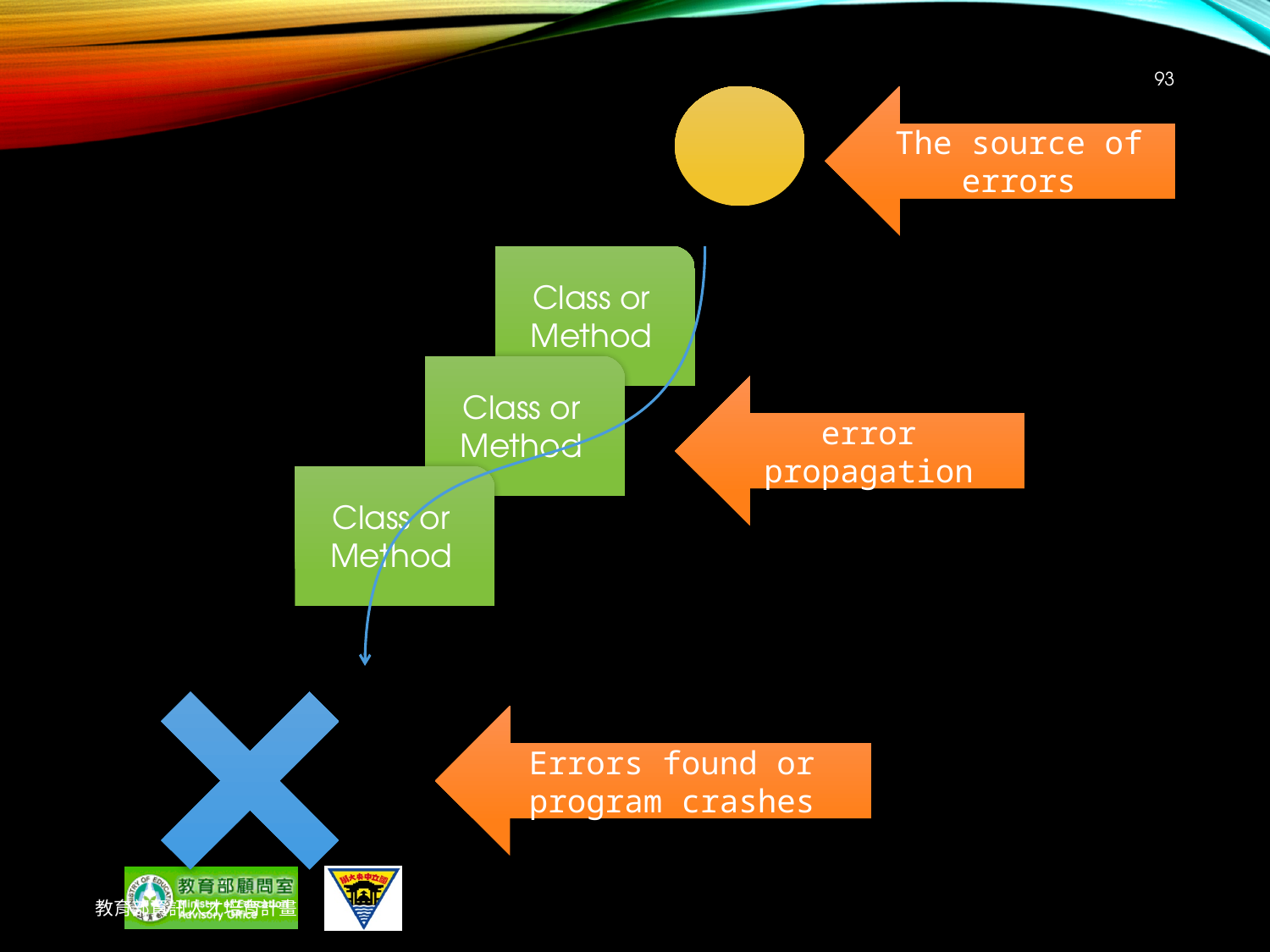

93

The source of errors
Class or Method
Class or Method
error propagation
Class or Method

Errors found or program crashes
教育部資訊人才培育計畫